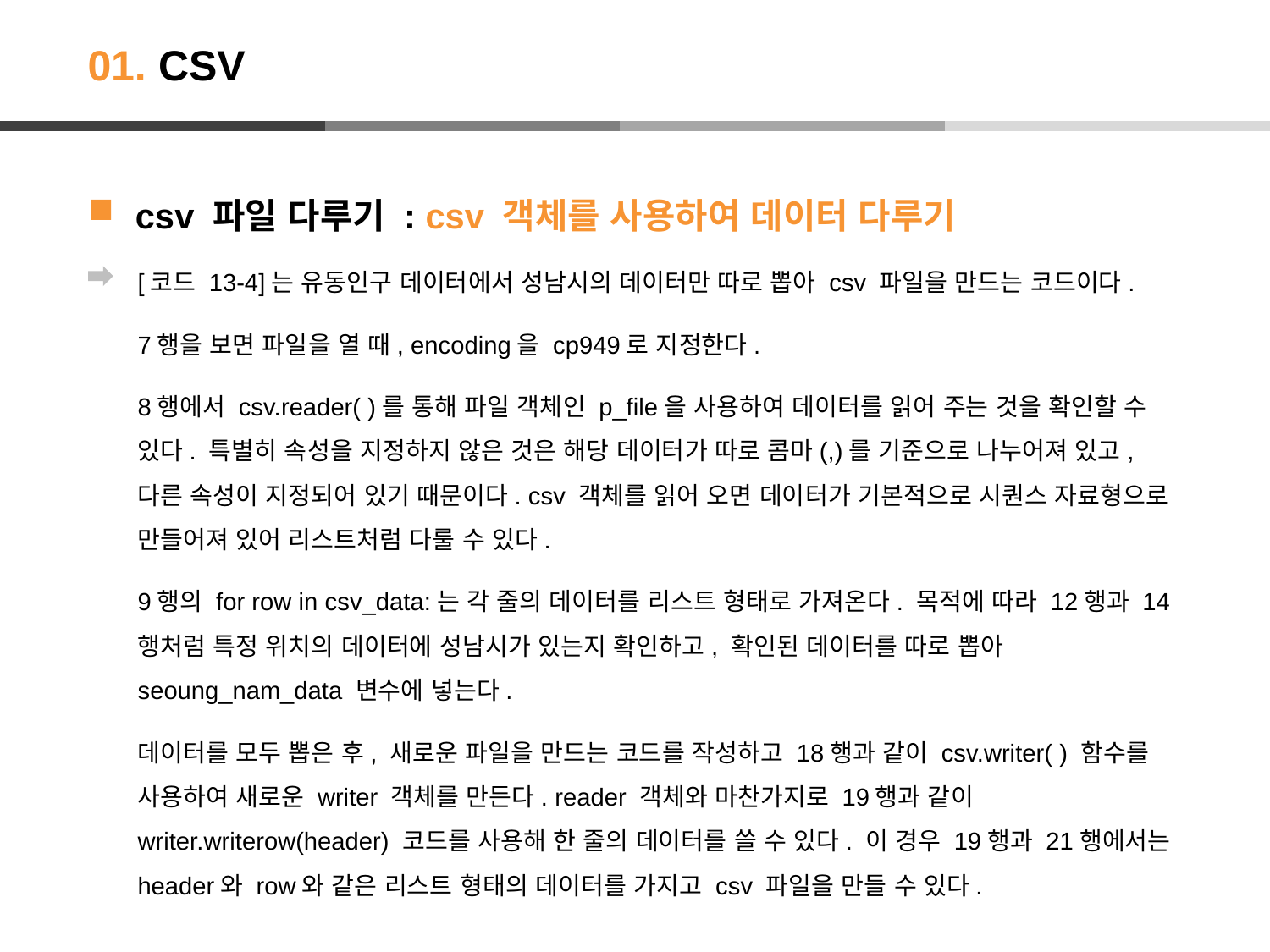

# 01. CSV
csv 파일 다루기 : csv 객체를 사용하여 데이터 다루기

[코드 13-4]는 유동인구 데이터에서 성남시의 데이터만 따로 뽑아 csv 파일을 만드는 코드이다.
7행을 보면 파일을 열 때, encoding을 cp949로 지정한다.
8행에서 csv.reader( )를 통해 파일 객체인 p_file을 사용하여 데이터를 읽어 주는 것을 확인할 수 있다. 특별히 속성을 지정하지 않은 것은 해당 데이터가 따로 콤마(,)를 기준으로 나누어져 있고, 다른 속성이 지정되어 있기 때문이다. csv 객체를 읽어 오면 데이터가 기본적으로 시퀀스 자료형으로 만들어져 있어 리스트처럼 다룰 수 있다.
9행의 for row in csv_data:는 각 줄의 데이터를 리스트 형태로 가져온다. 목적에 따라 12행과 14행처럼 특정 위치의 데이터에 성남시가 있는지 확인하고, 확인된 데이터를 따로 뽑아 seoung_nam_data 변수에 넣는다.
데이터를 모두 뽑은 후, 새로운 파일을 만드는 코드를 작성하고 18행과 같이 csv.writer( ) 함수를 사용하여 새로운 writer 객체를 만든다. reader 객체와 마찬가지로 19행과 같이 writer.writerow(header) 코드를 사용해 한 줄의 데이터를 쓸 수 있다. 이 경우 19행과 21행에서는 header와 row와 같은 리스트 형태의 데이터를 가지고 csv 파일을 만들 수 있다.